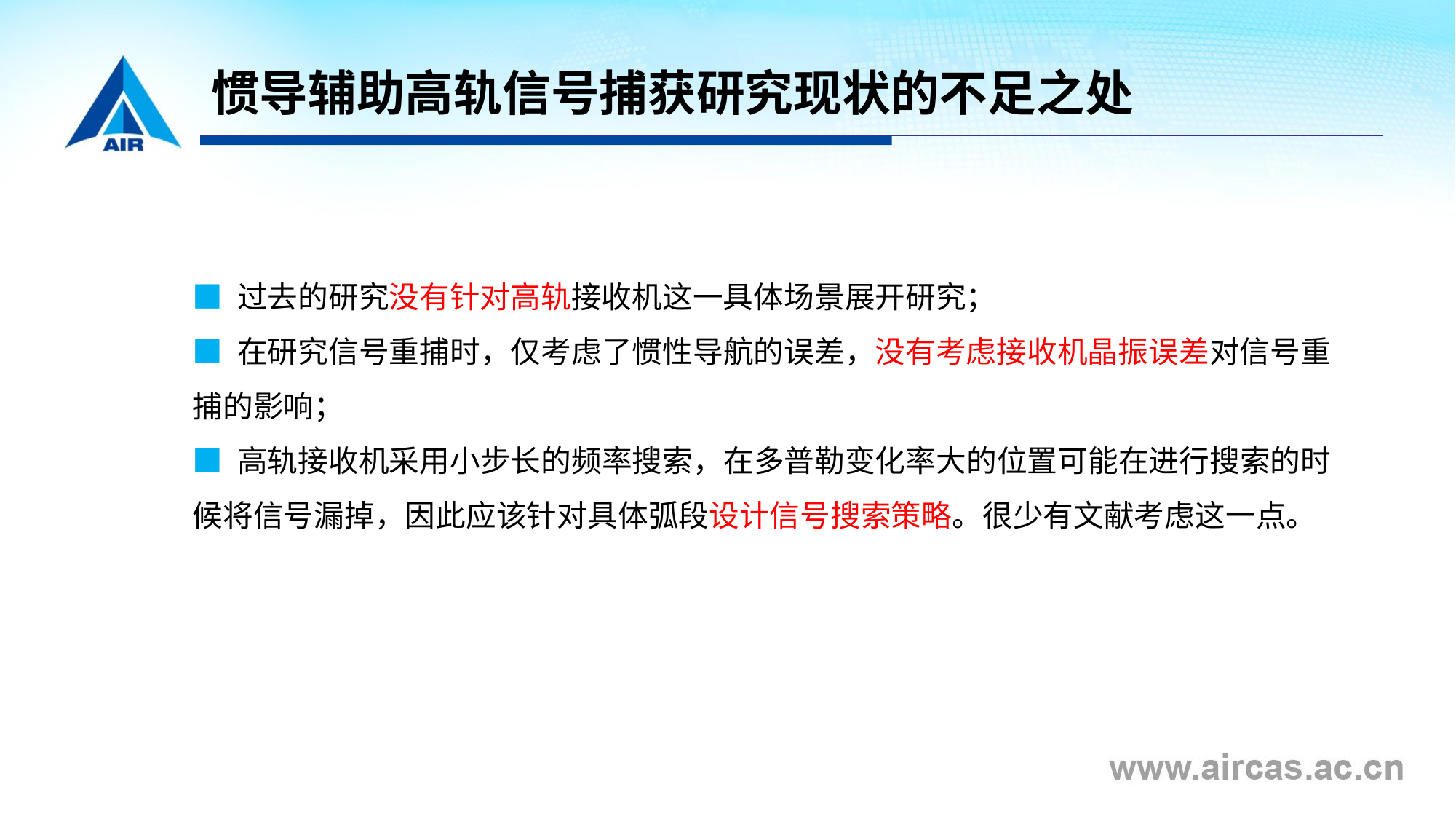

# 惯导辅助高轨信号捕获研究现状的不足之处
■ 过去的研究没有针对高轨接收机这一具体场景展开研究；
■ 在研究信号重捕时，仅考虑了惯性导航的误差，没有考虑接收机晶振误差对信号重捕的影响；
■ 高轨接收机采用小步长的频率搜索，在多普勒变化率大的位置可能在进行搜索的时候将信号漏掉，因此应该针对具体弧段设计信号搜索策略。很少有文献考虑这一点。